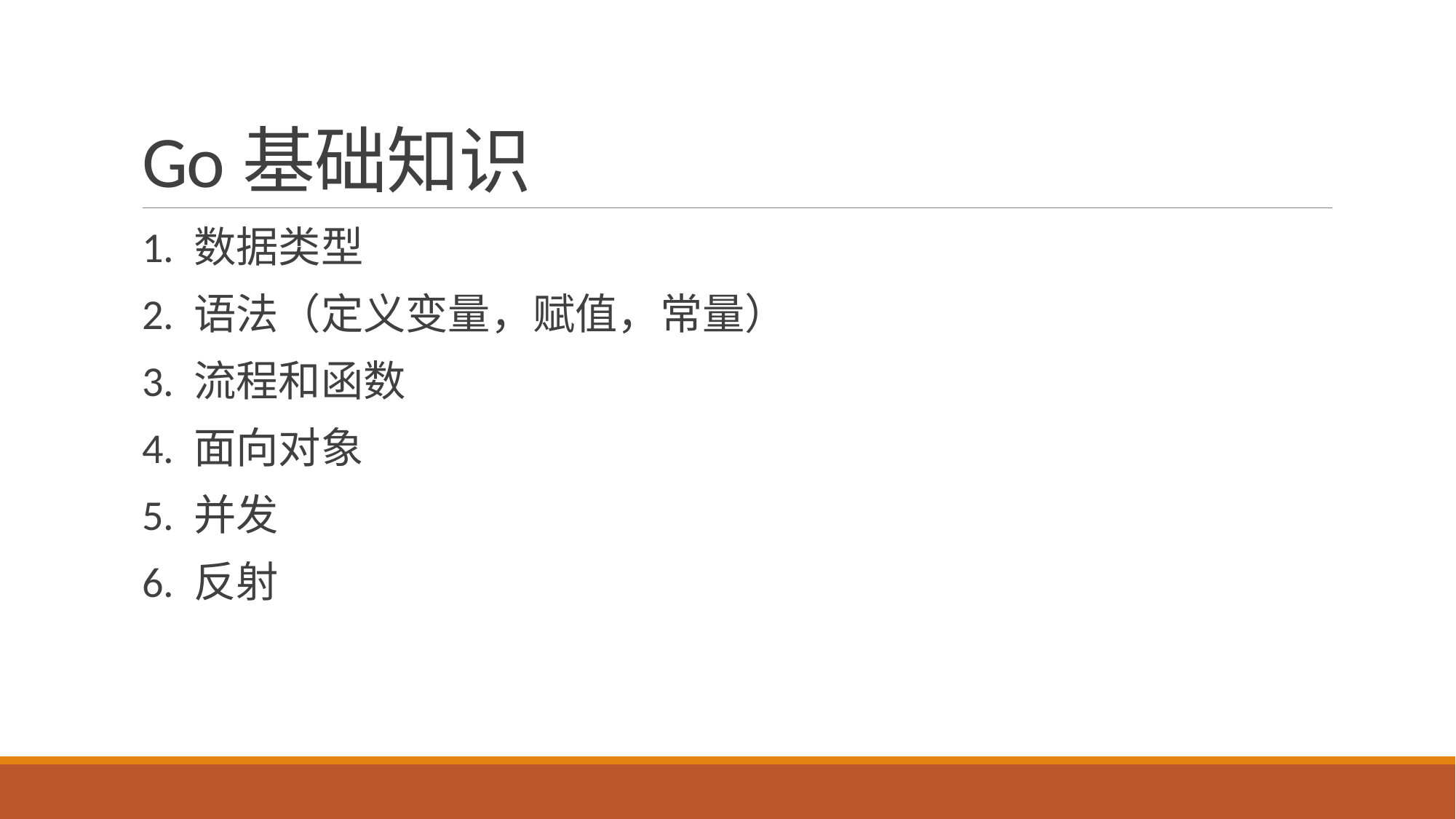

# Go基础知识
1. 数据类型
2. 语法（定义变量，赋值，常量）
3. 流程和函数
4. 面向对象
5. 并发
6. 反射